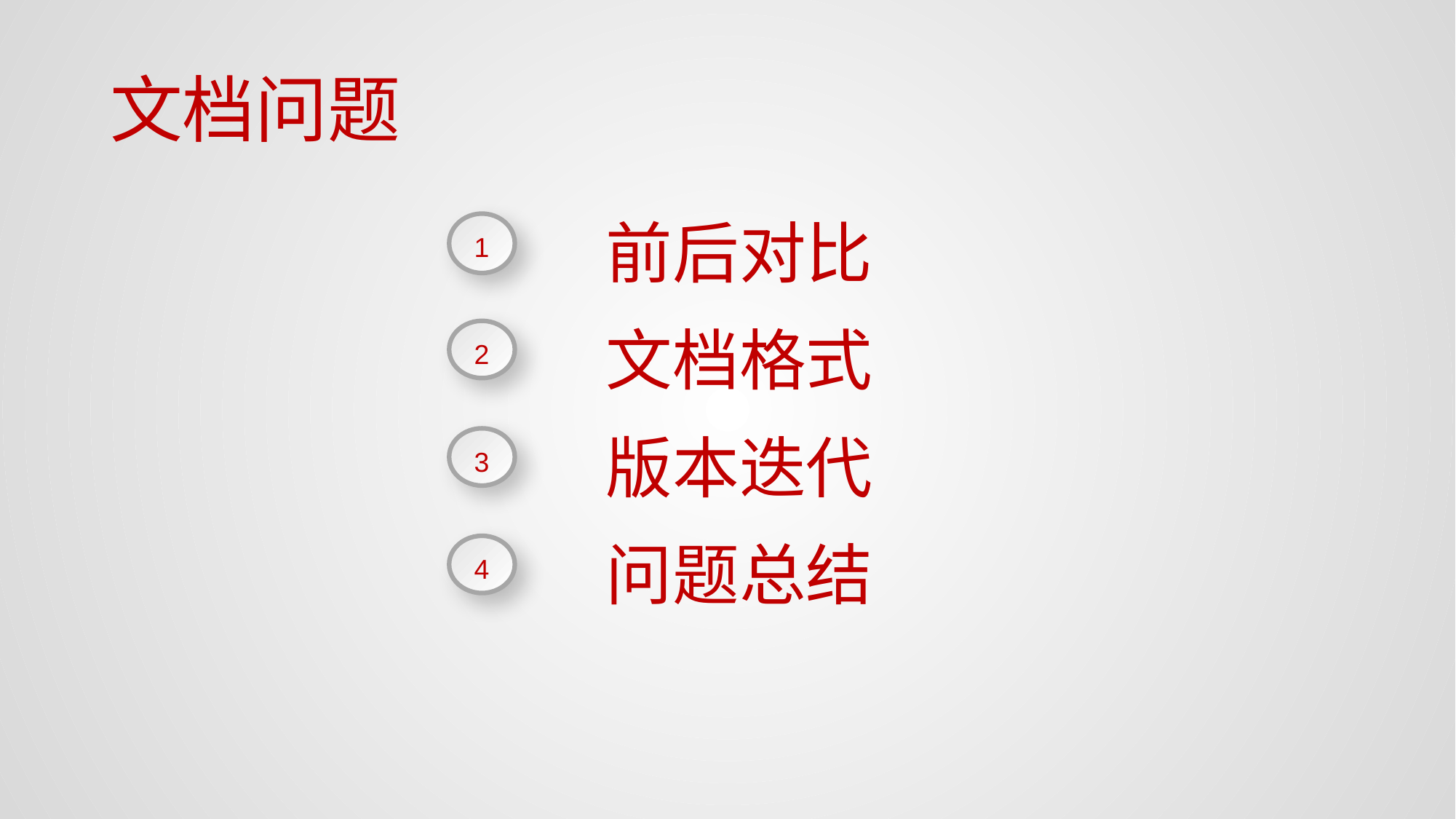

文档问题
前后对比

1
文档格式

2
版本迭代

3
问题总结

4